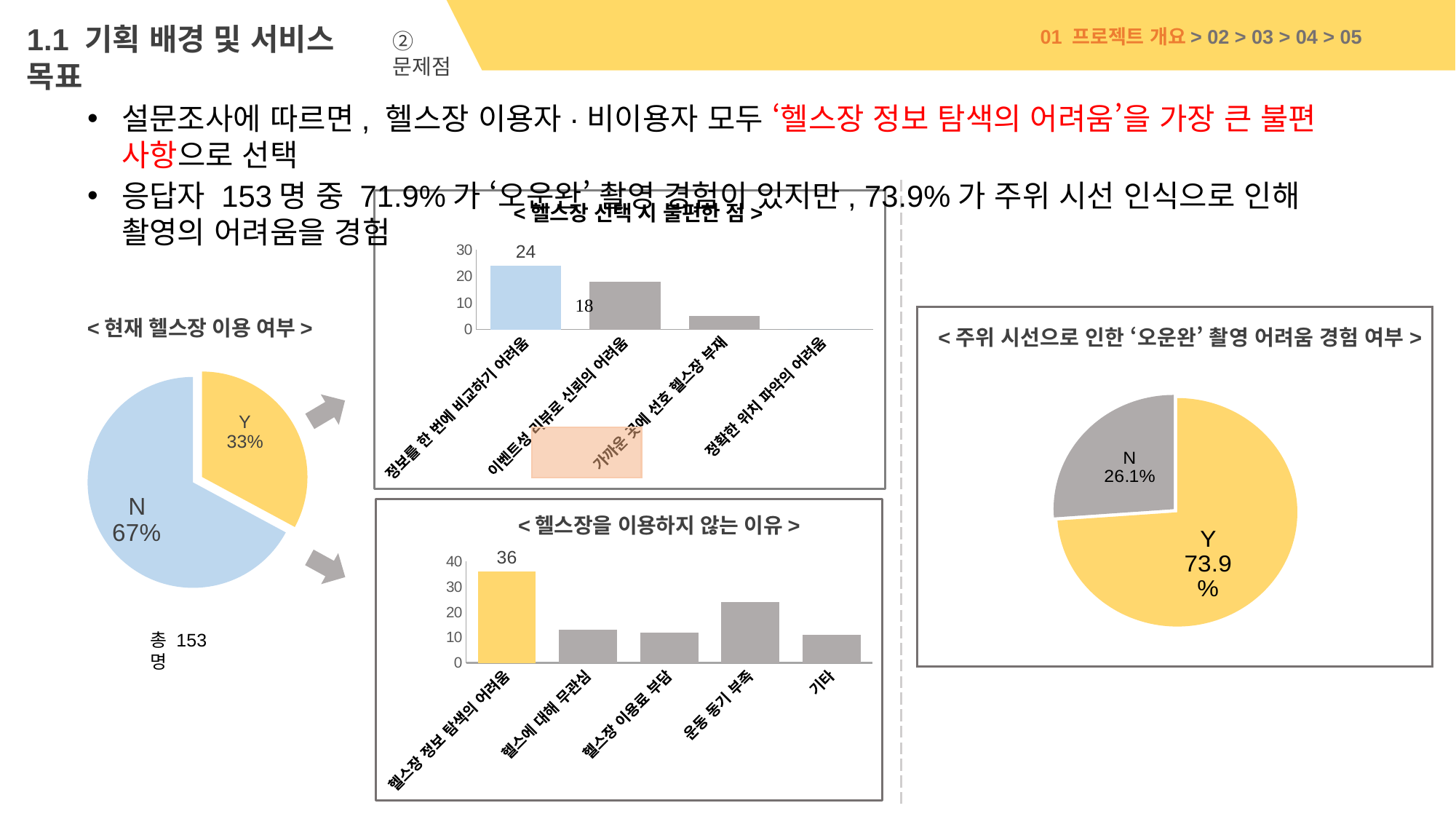

1.1 기획 배경 및 서비스 목표
01 프로젝트 개요> 02 > 03 > 04 > 05
② 문제점
설문조사에 따르면, 헬스장 이용자·비이용자 모두 ‘헬스장 정보 탐색의 어려움’을 가장 큰 불편 사항으로 선택
응답자 153명 중 71.9%가 ‘오운완’ 촬영 경험이 있지만, 73.9%가 주위 시선 인식으로 인해 촬영의 어려움을 경험

### Chart: <헬스장 선택 시 불편한 점>

| Category | 헬스장 선택의 불편한 점 |
|---|---|
| 정보를 한 번에 비교하기 어려움 | 24.0 |
| 이벤트성 리뷰로 신뢰의 어려움 | 18.0 |
| 가까운 곳에 선호 헬스장 부재 | 5.0 |
| 정확한 위치 파악의 어려움 | 0.0 |

### Chart: <현재 헬스장 이용 여부>

| Category | 현재 헬스장 다니는지 여부 |
|---|---|
| Y | 47.0 |
| N | 96.0 |

<주위 시선으로 인한 ‘오운완’ 촬영 어려움 경험 여부>

### Chart

| Category | 주위 시선으로 인한 촬영 어려움 여부 |
|---|---|
| O | 113.0 |
| X | 40.0 |

### Chart: <헬스장을 이용하지 않는 이유>

| Category | 헬스장을 이용하지 않는 이유 |
|---|---|
| 헬스장 정보 탐색의 어려움 | 36.0 |
| 헬스에 대해 무관심 | 13.0 |
| 헬스장 이용료 부담 | 12.0 |
| 운동 동기 부족 | 24.0 |
| 기타 | 11.0 |
총 153명